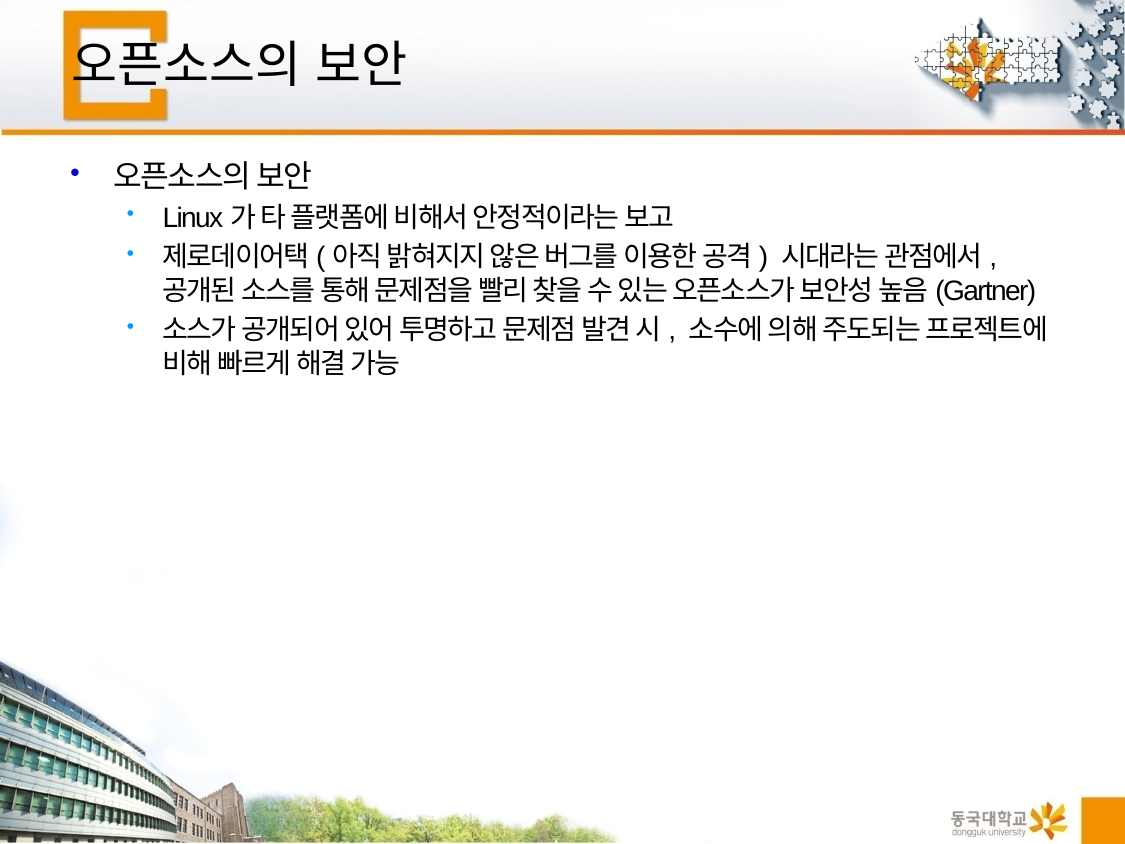

# 오픈소스의 보안
오픈소스의 보안
Linux가 타 플랫폼에 비해서 안정적이라는 보고
제로데이어택(아직 밝혀지지 않은 버그를 이용한 공격) 시대라는 관점에서, 공개된 소스를 통해 문제점을 빨리 찾을 수 있는 오픈소스가 보안성 높음(Gartner)
소스가 공개되어 있어 투명하고 문제점 발견 시, 소수에 의해 주도되는 프로젝트에 비해 빠르게 해결 가능